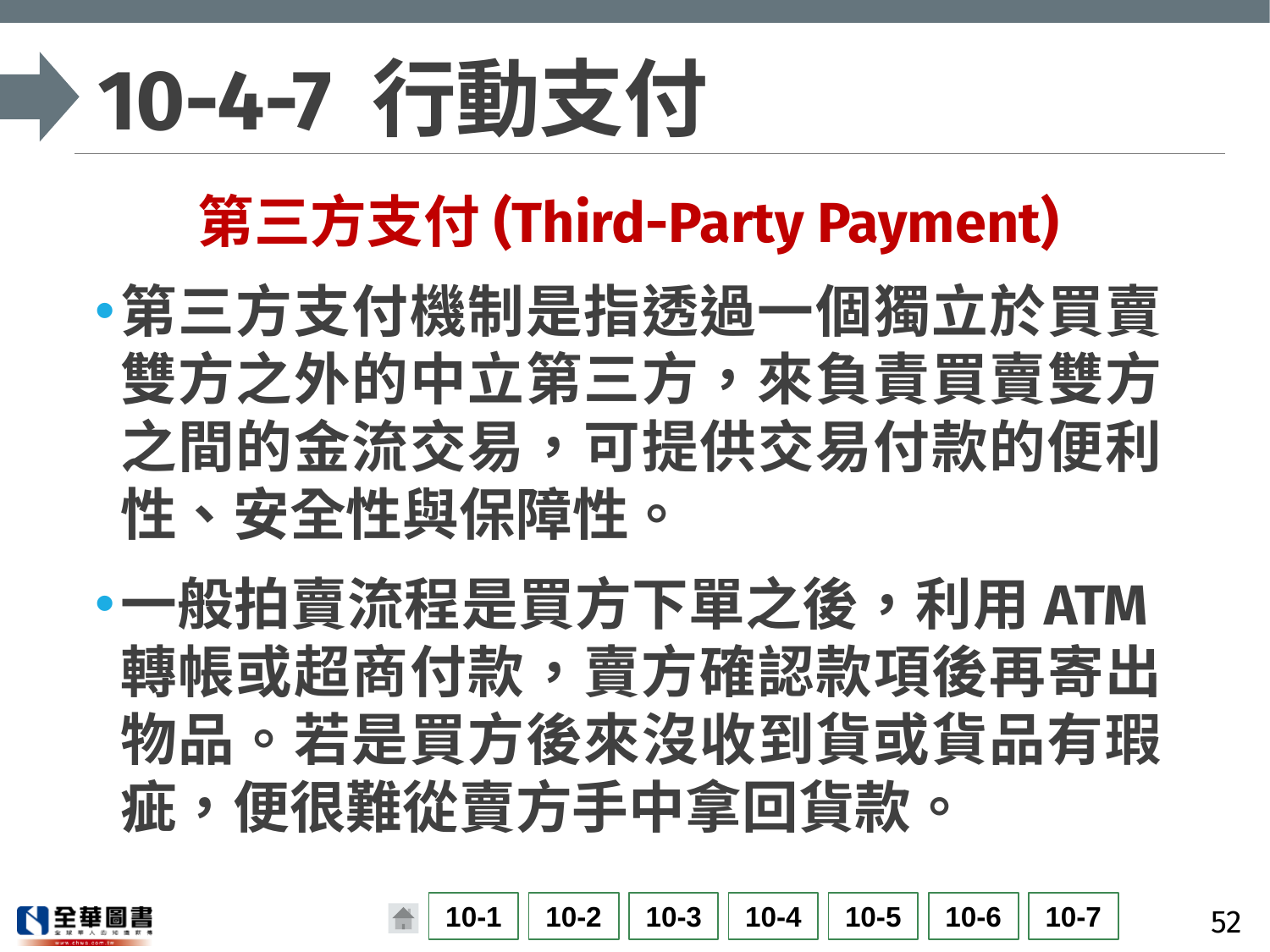

# 10-4-7 行動支付
第三方支付(Third-Party Payment)
第三方支付機制是指透過一個獨立於買賣雙方之外的中立第三方，來負責買賣雙方之間的金流交易，可提供交易付款的便利性、安全性與保障性。
一般拍賣流程是買方下單之後，利用ATM轉帳或超商付款，賣方確認款項後再寄出物品。若是買方後來沒收到貨或貨品有瑕疵，便很難從賣方手中拿回貨款。
52